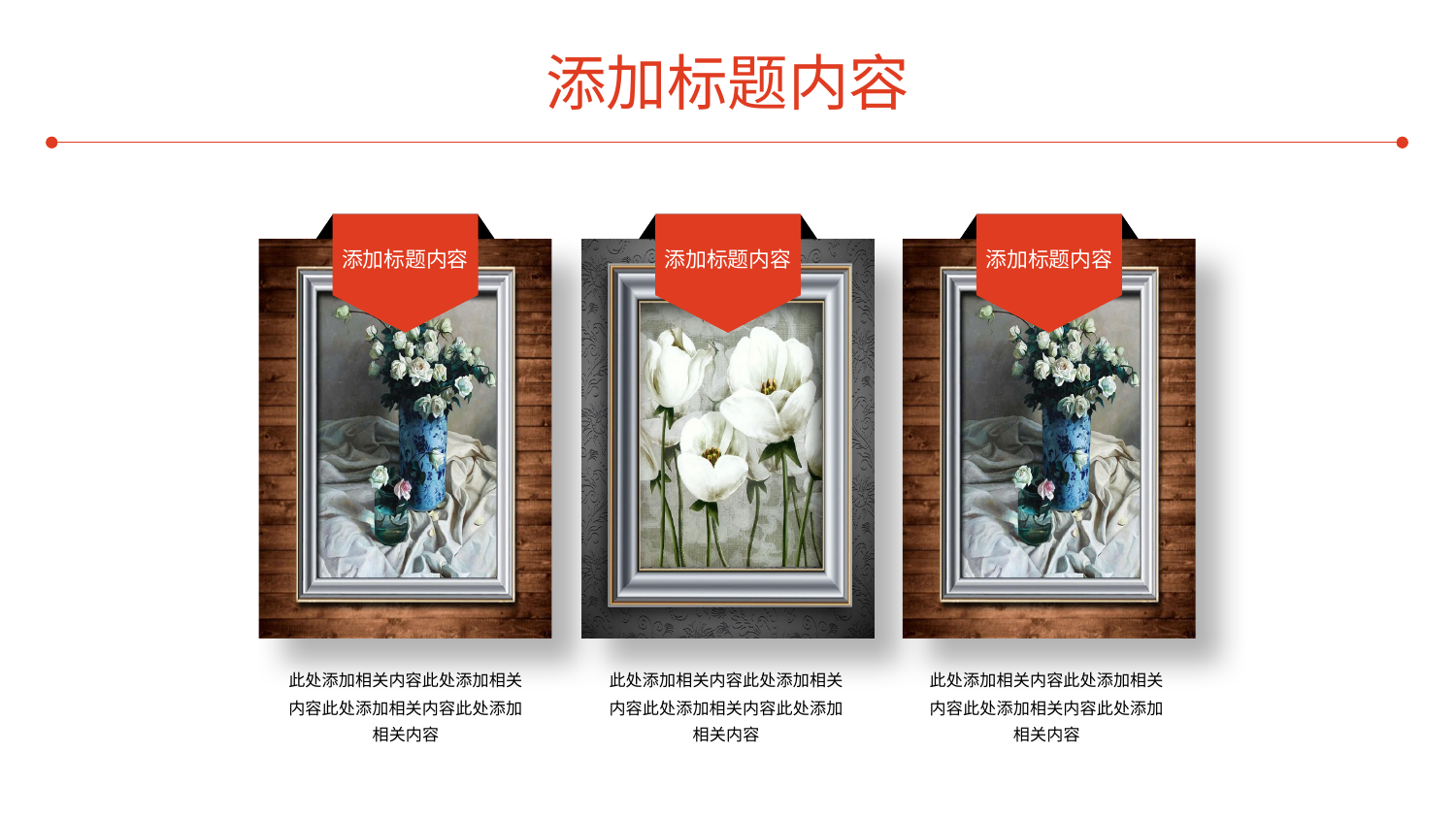

添加标题内容

添加标题内容
添加标题内容
添加标题内容

此处添加相关内容此处添加相关内容此处添加相关内容此处添加相关内容
此处添加相关内容此处添加相关内容此处添加相关内容此处添加相关内容
此处添加相关内容此处添加相关内容此处添加相关内容此处添加相关内容
。